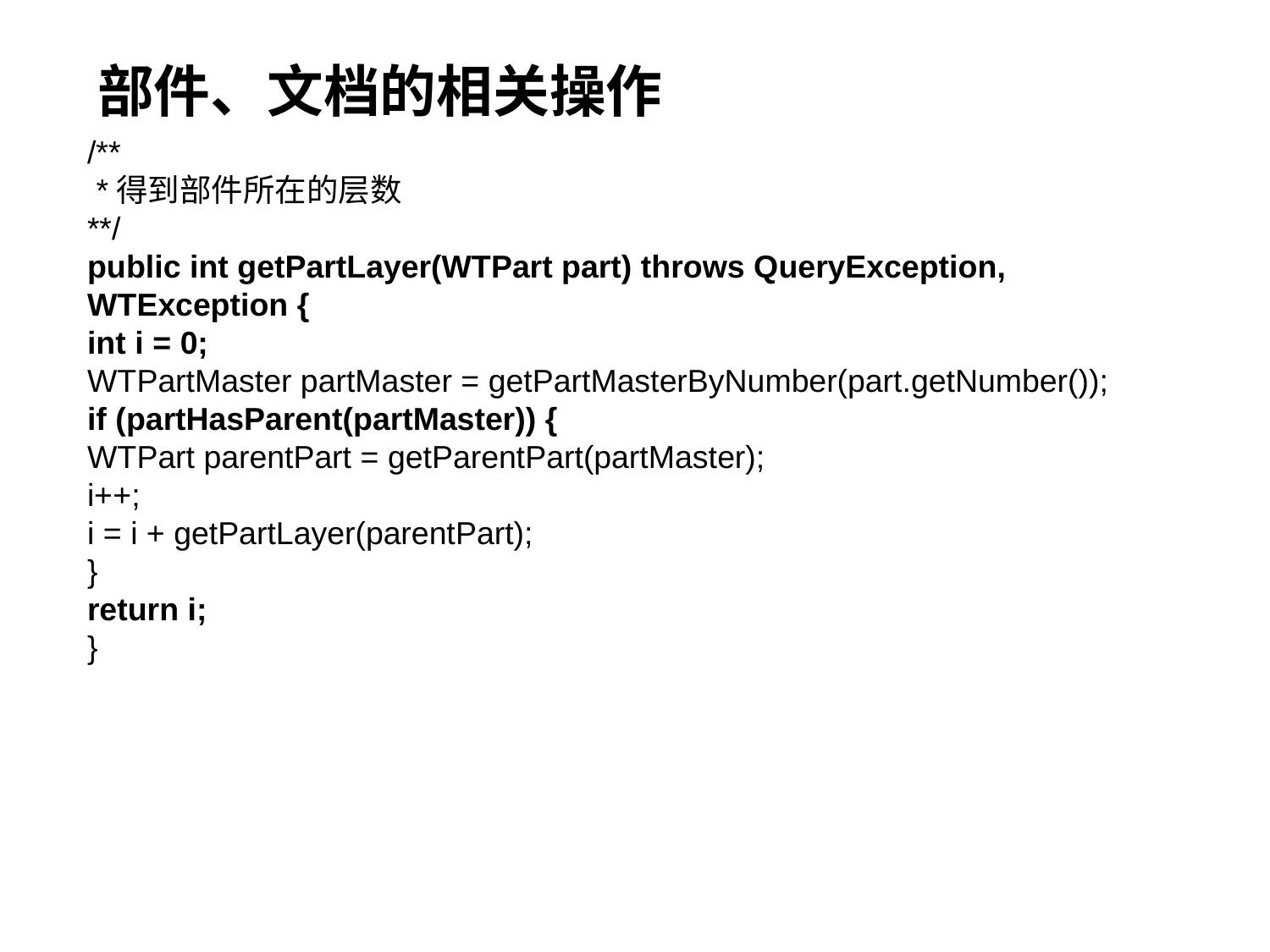

# 部件、文档的相关操作
/**
 *得到部件所在的层数
**/
public int getPartLayer(WTPart part) throws QueryException, WTException {
int i = 0;
WTPartMaster partMaster = getPartMasterByNumber(part.getNumber());
if (partHasParent(partMaster)) {
WTPart parentPart = getParentPart(partMaster);
i++;
i = i + getPartLayer(parentPart);
}
return i;
}